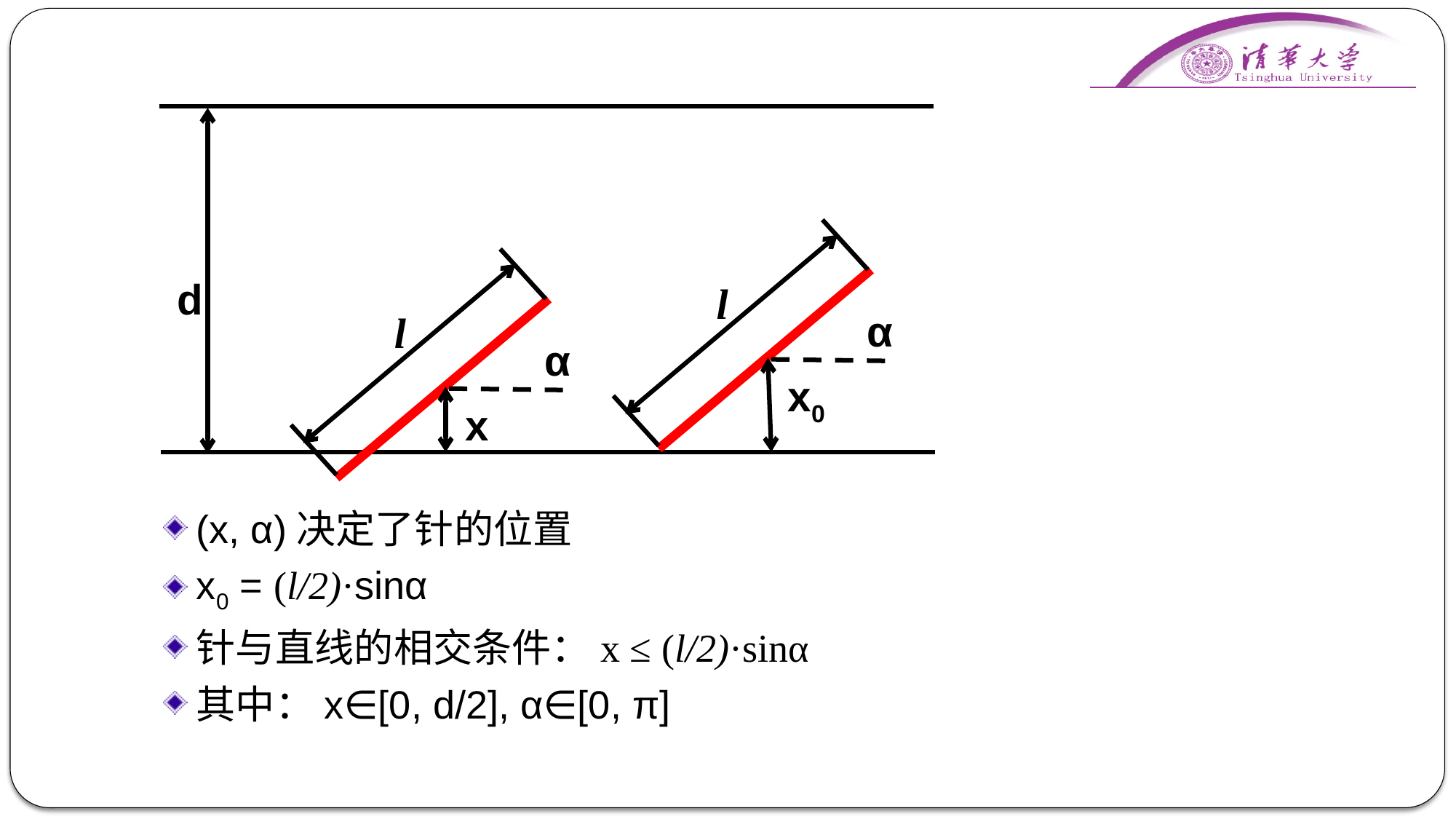

d
l
α
l
α
x0
x
(x, α)决定了针的位置
x0 = (l/2)·sinα
针与直线的相交条件：x ≤ (l/2)·sinα
其中：x∈[0, d/2], α∈[0, π]